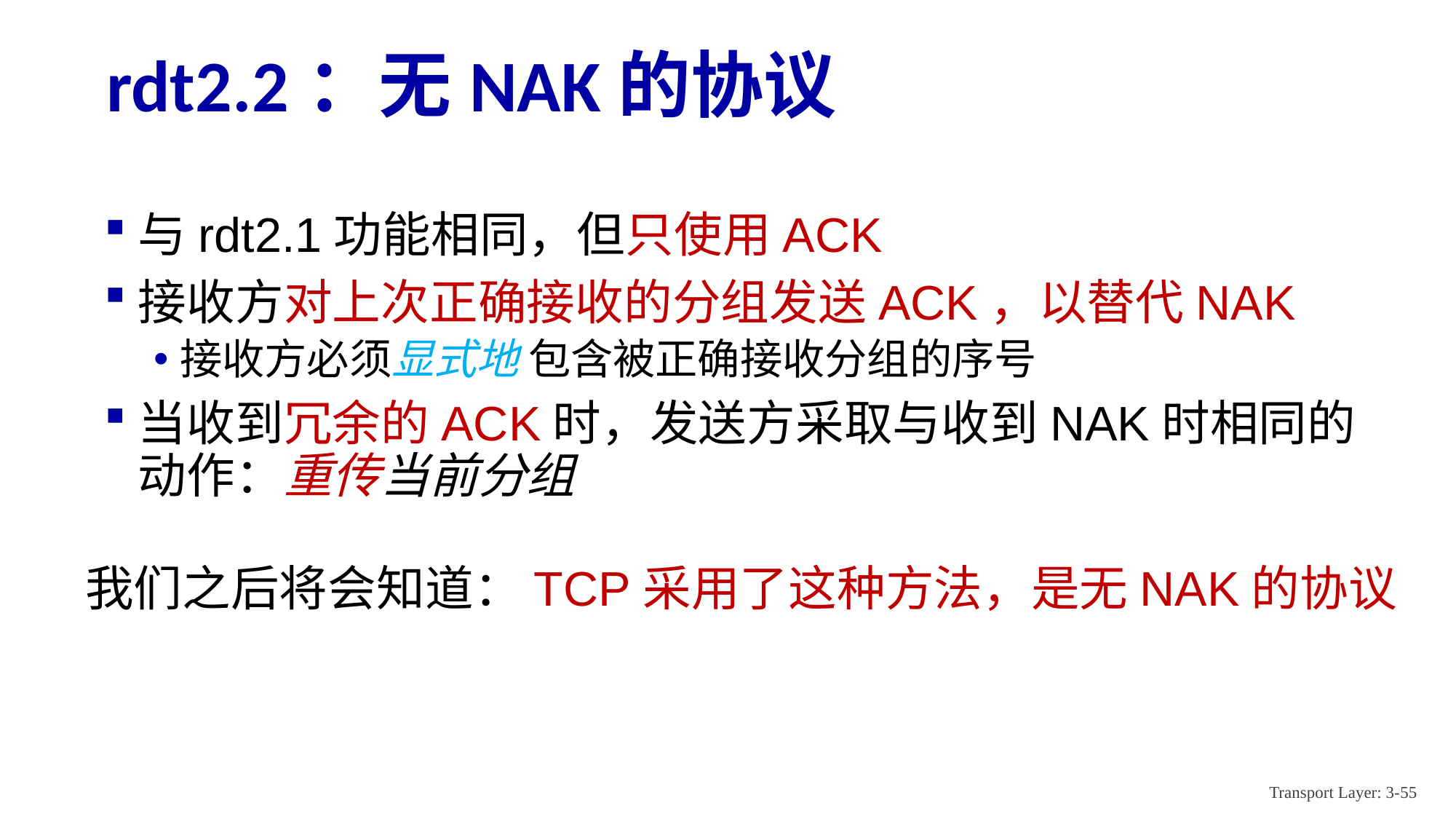

# rdt2.2：无NAK的协议
与rdt2.1功能相同，但只使用ACK
接收方对上次正确接收的分组发送ACK，以替代NAK
接收方必须显式地 包含被正确接收分组的序号
当收到冗余的ACK时，发送方采取与收到NAK时相同的动作：重传当前分组
我们之后将会知道：TCP采用了这种方法，是无NAK的协议
Transport Layer: 3-55